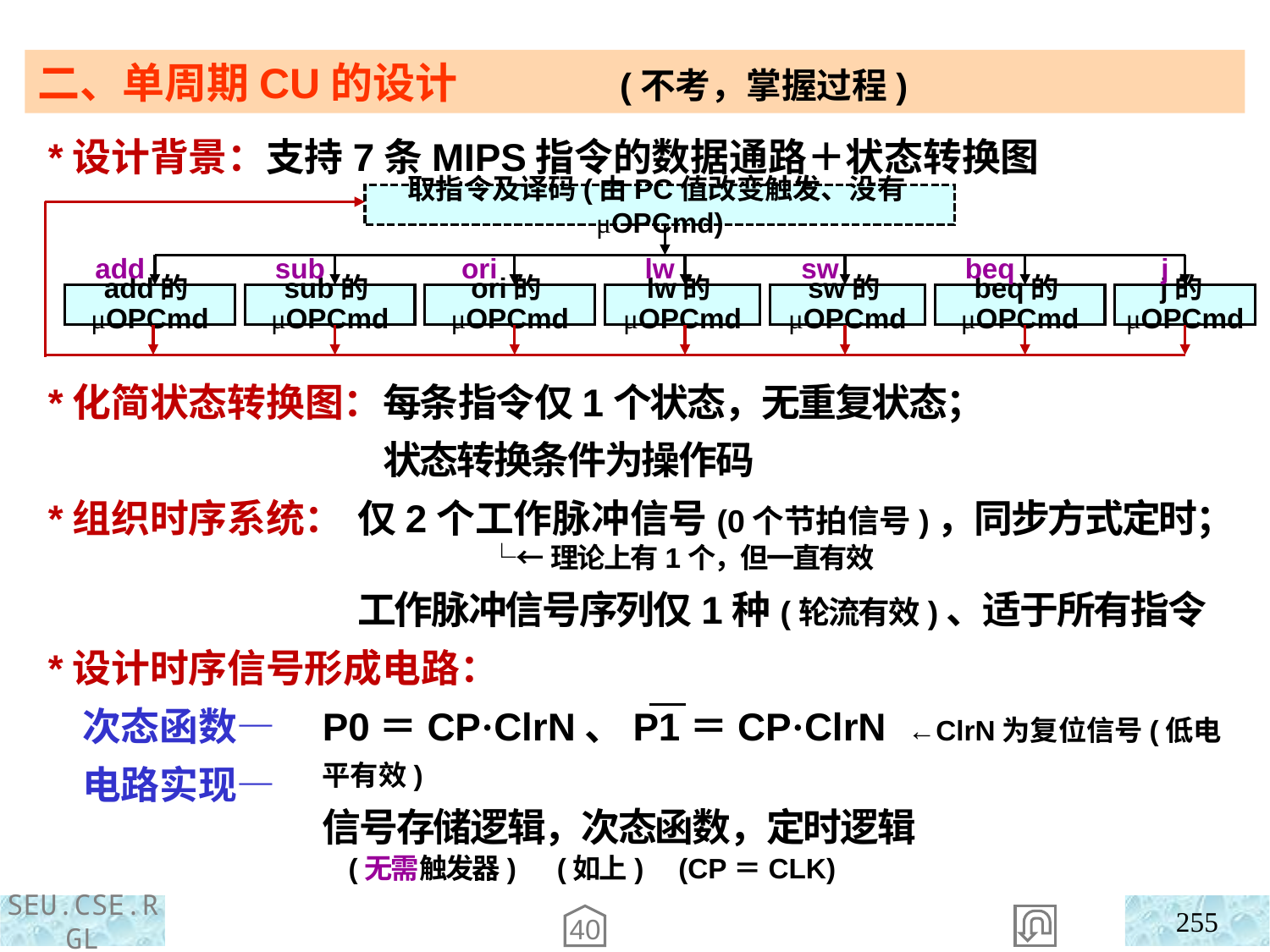

二、单周期CU的设计                (不考，掌握过程)
 *设计背景：支持7条MIPS指令的数据通路＋状态转换图
取指令及译码(由PC值改变触发、没有μOPCmd)
add
sub
ori
lw
sw
beq
j
add的μOPCmd
sub的μOPCmd
ori的μOPCmd
lw的μOPCmd
sw的μOPCmd
beq的μOPCmd
j的μOPCmd
 *化简状态转换图：

 *组织时序系统：

 *设计时序信号形成电路：
    次态函数—
    电路实现—
  每条指令仅1个状态，无重复状态；
  状态转换条件为操作码
仅2个工作脉冲信号(0个节拍信号)，同步方式定时；
                            └←理论上有1个，但一直有效
工作脉冲信号序列仅1种(轮流有效)、适于所有指令
P0＝CP·ClrN、P1＝CP·ClrN  ←ClrN为复位信号(低电平有效)
信号存储逻辑，次态函数，定时逻辑
    (无需触发器)       (如上)      (CP＝CLK)
255

40